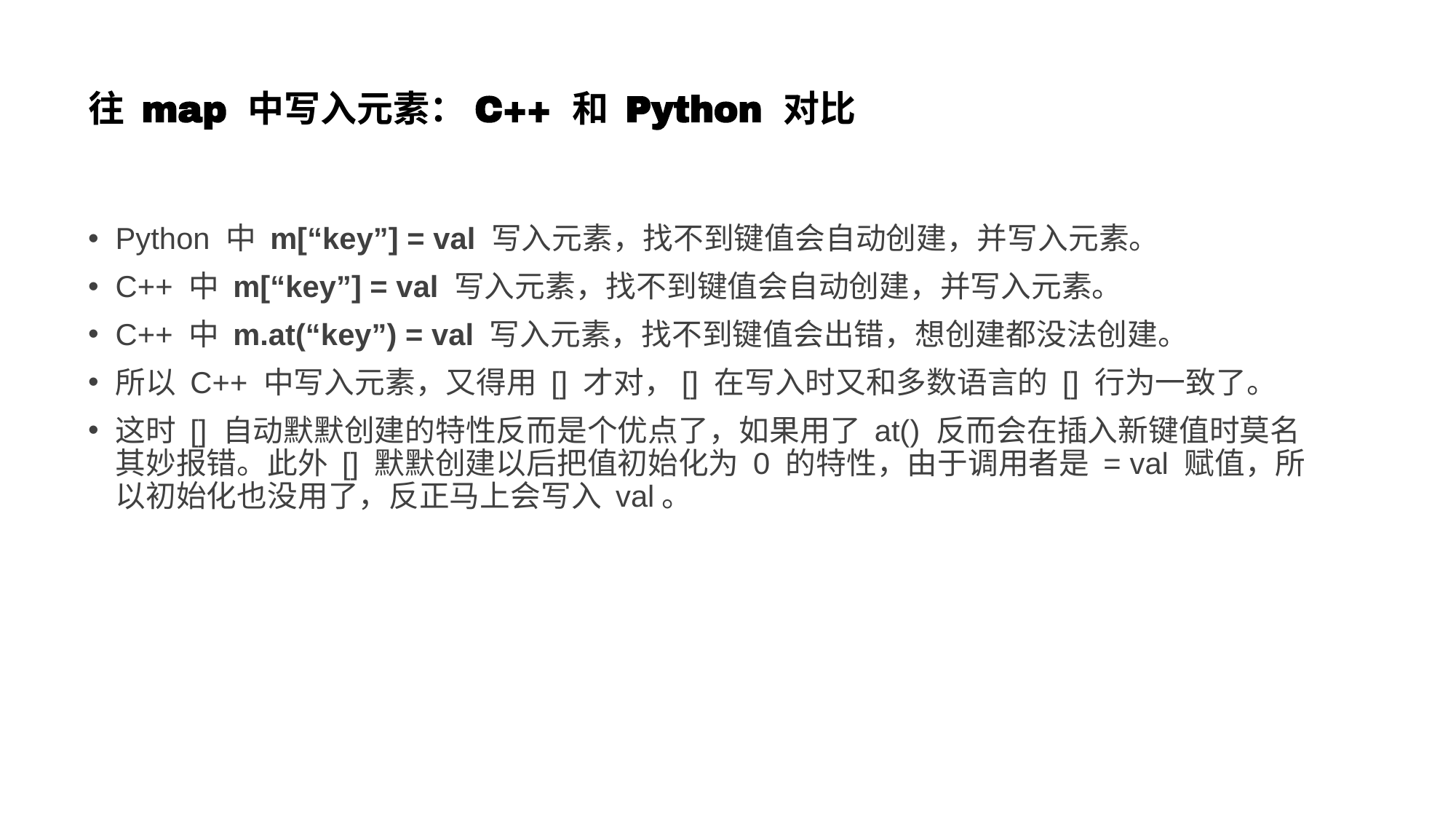

# 往 map 中写入元素：C++ 和 Python 对比
Python 中 m[“key”] = val 写入元素，找不到键值会自动创建，并写入元素。
C++ 中 m[“key”] = val 写入元素，找不到键值会自动创建，并写入元素。
C++ 中 m.at(“key”) = val 写入元素，找不到键值会出错，想创建都没法创建。
所以 C++ 中写入元素，又得用 [] 才对，[] 在写入时又和多数语言的 [] 行为一致了。
这时 [] 自动默默创建的特性反而是个优点了，如果用了 at() 反而会在插入新键值时莫名其妙报错。此外 [] 默默创建以后把值初始化为 0 的特性，由于调用者是 = val 赋值，所以初始化也没用了，反正马上会写入 val。